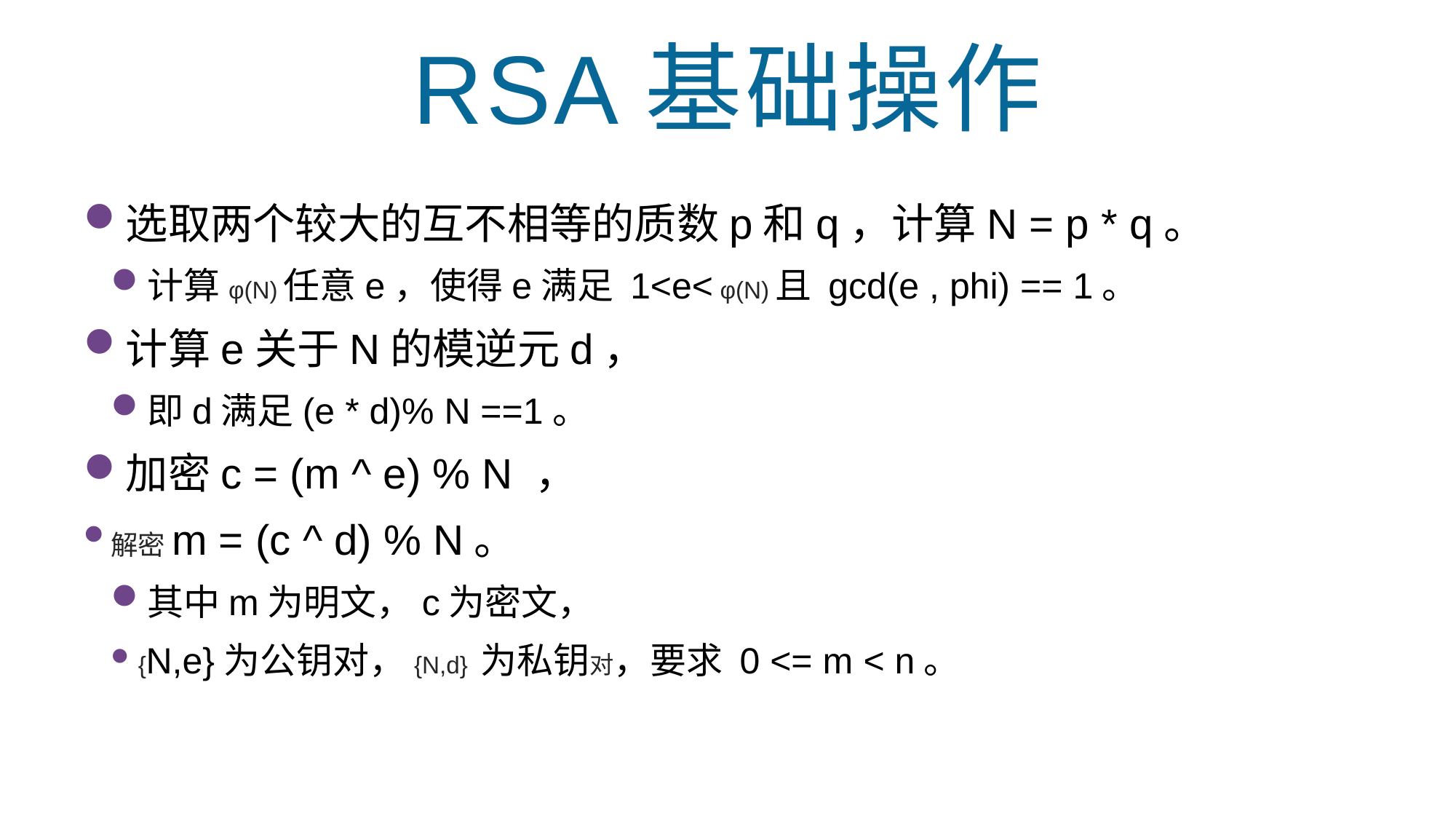

RSA基础操作
选取两个较大的互不相等的质数p和q，计算N = p * q。
计算φ(N)任意e，使得e满足 1<e< φ(N)且 gcd(e , phi) == 1。
计算e关于N的模逆元d，
即d满足(e * d)% N ==1。
加密c = (m ^ e) % N ，
解密m = (c ^ d) % N。
其中m为明文，c为密文，
{N,e}为公钥对，{N,d} 为私钥对，要求 0 <= m < n。